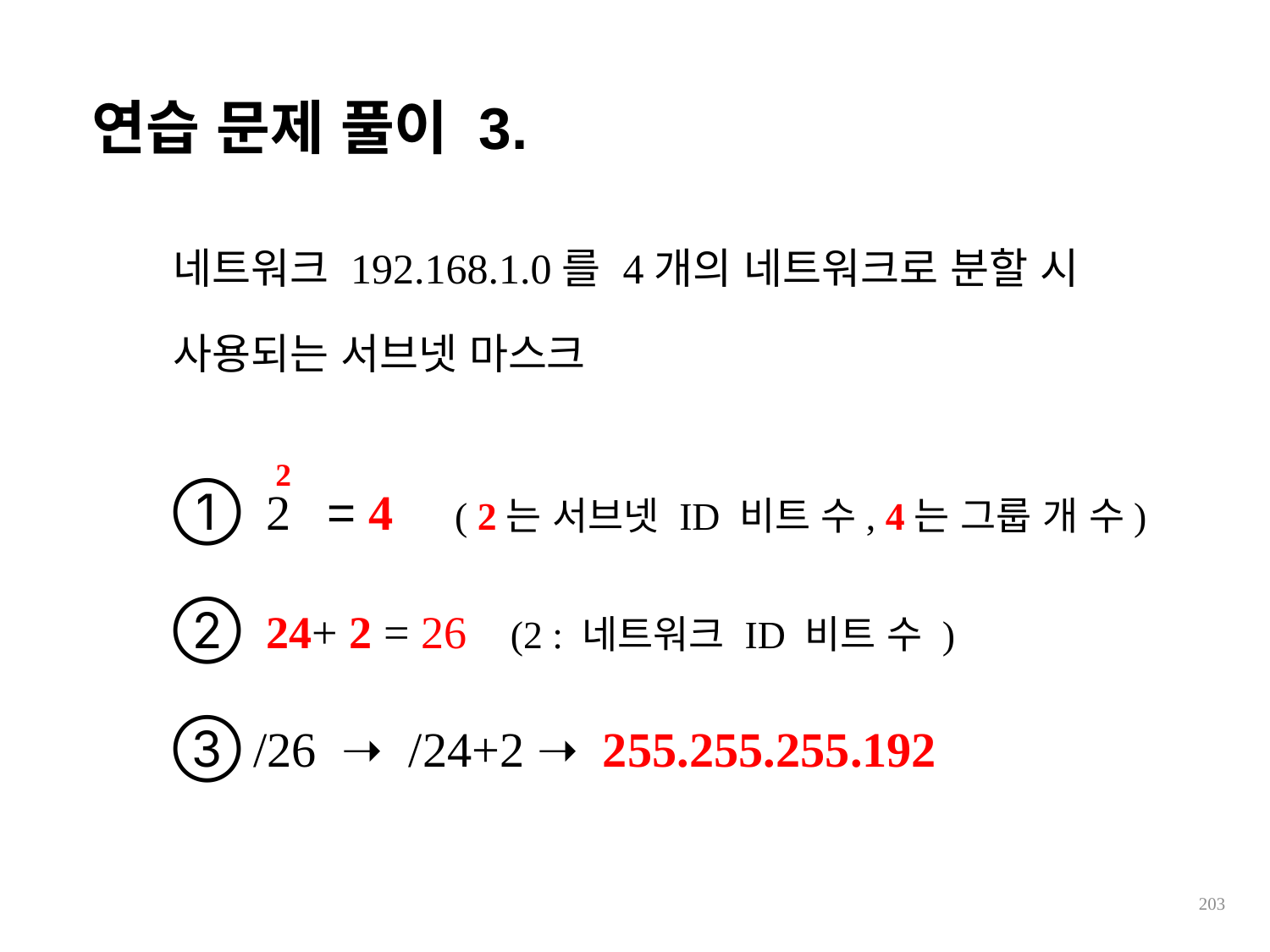

연습 문제 풀이 3.
네트워크 192.168.1.0를 4개의 네트워크로 분할 시
사용되는 서브넷 마스크
➀  2   = 4     ( 2는 서브넷 ID 비트 수, 4는 그룹 개 수)
➁  24+ 2 = 26    (2 : 네트워크 ID 비트 수 )
➂ /26  ➝  /24+2 ➝  255.255.255.192
2
203